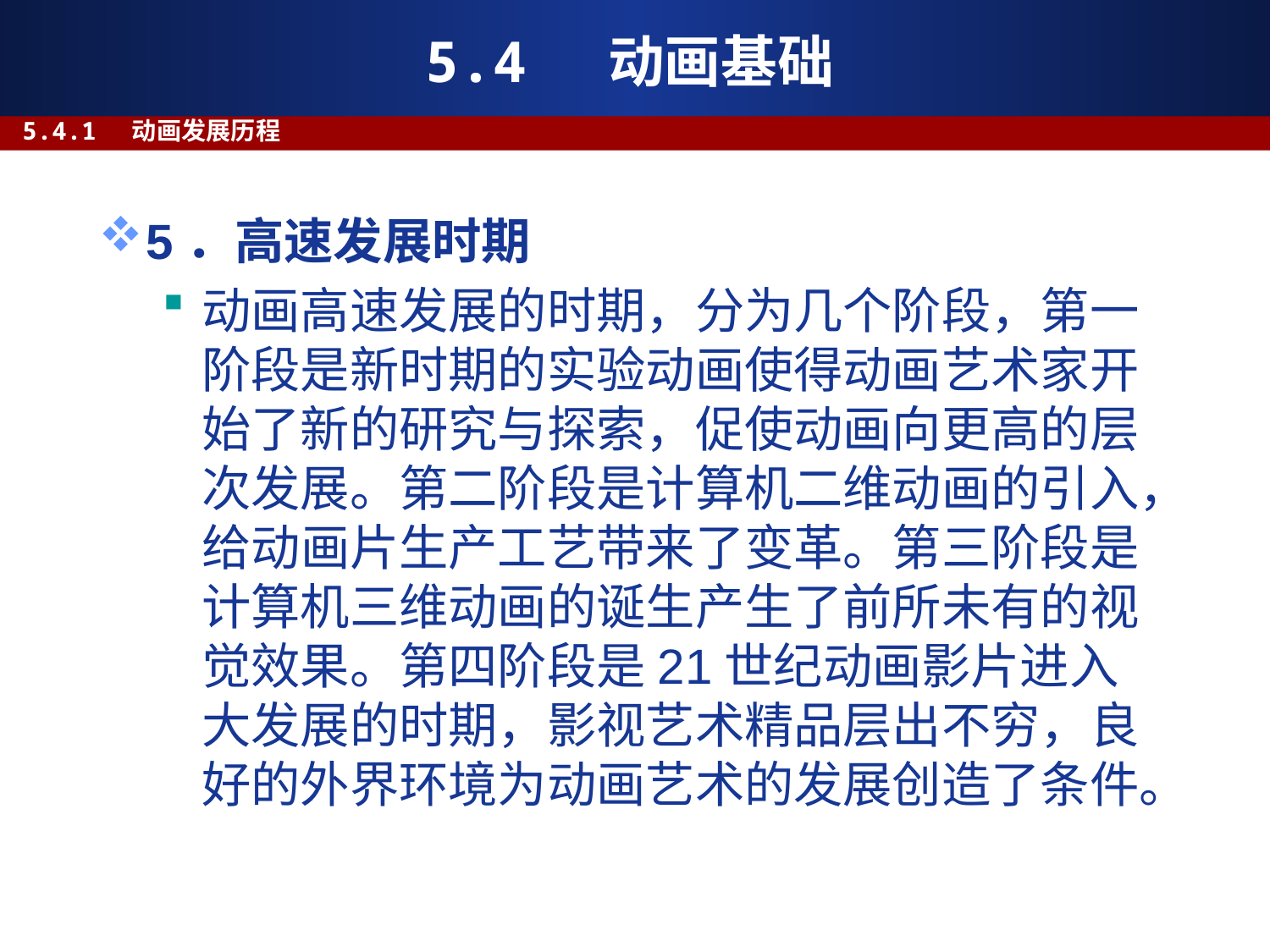

# 5.4  动画基础
5.4.1  动画发展历程
5．高速发展时期
动画高速发展的时期，分为几个阶段，第一阶段是新时期的实验动画使得动画艺术家开始了新的研究与探索，促使动画向更高的层次发展。第二阶段是计算机二维动画的引入，给动画片生产工艺带来了变革。第三阶段是计算机三维动画的诞生产生了前所未有的视觉效果。第四阶段是21世纪动画影片进入大发展的时期，影视艺术精品层出不穷，良好的外界环境为动画艺术的发展创造了条件。